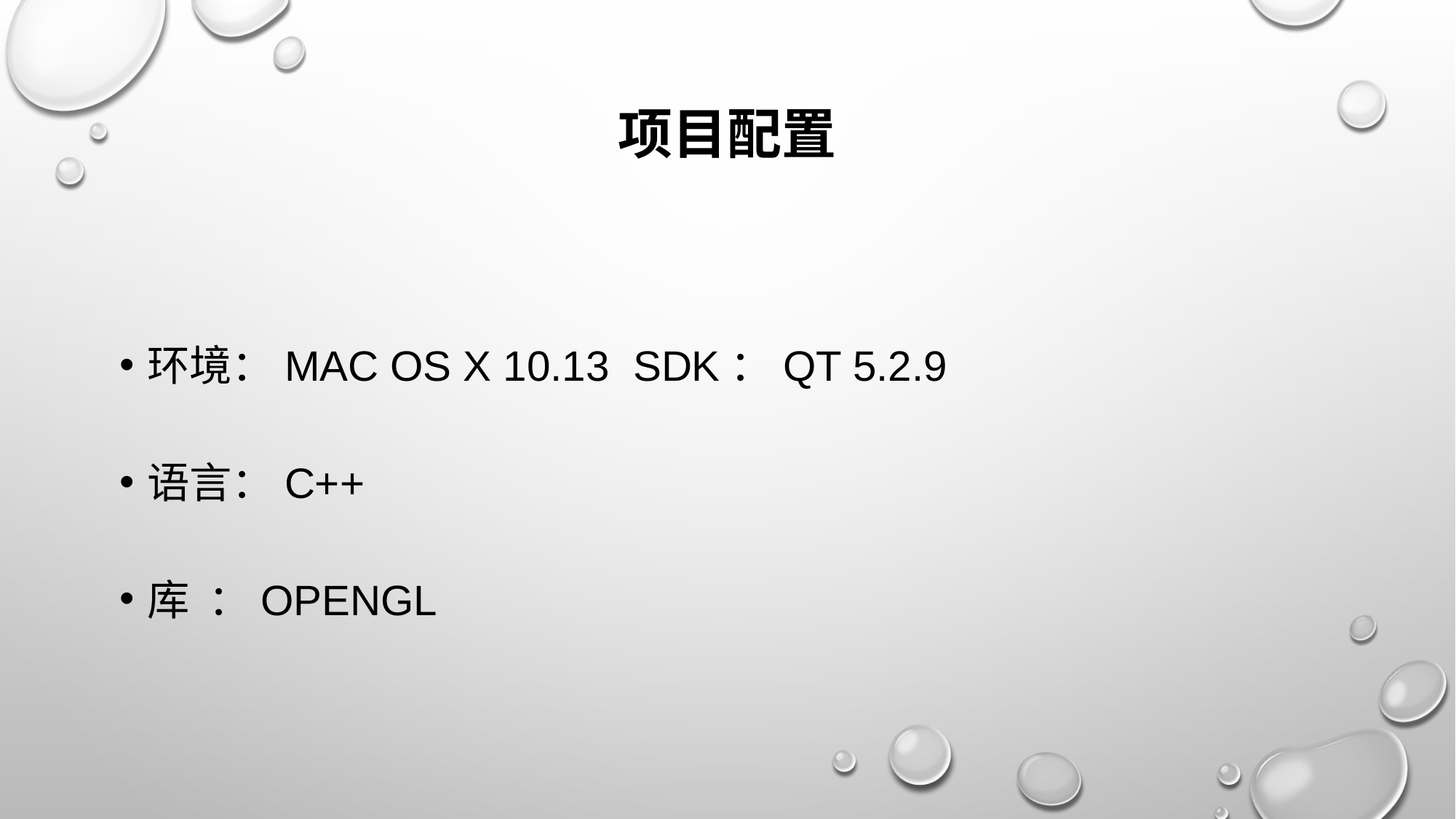

# 项目配置
环境：Mac OS X 10.13  SDK：QT 5.2.9
语言：C++
库  ：OpenGL